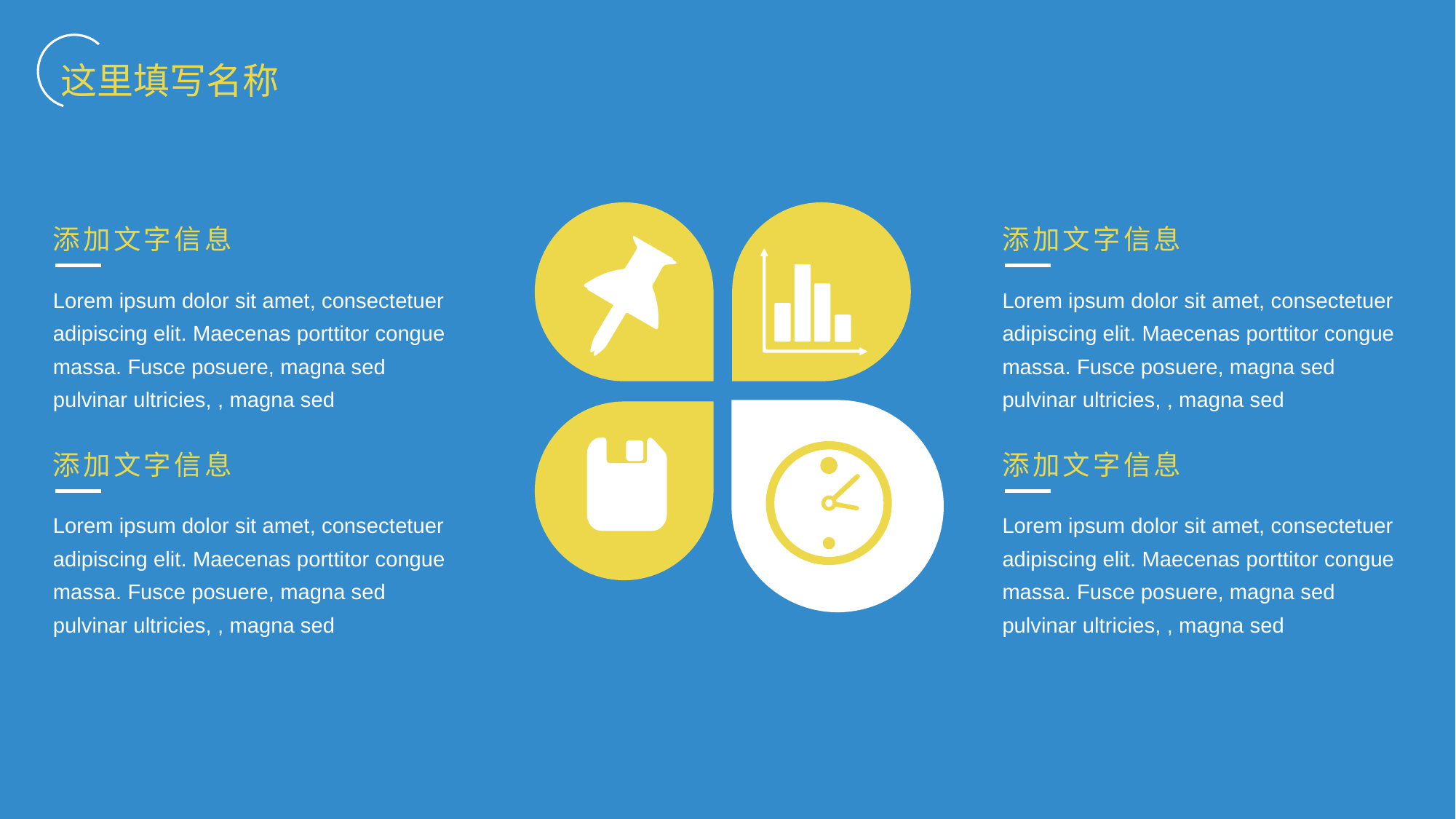

这里填写名称

添加文字信息
添加文字信息

Lorem ipsum dolor sit amet, consectetuer adipiscing elit. Maecenas porttitor congue massa. Fusce posuere, magna sed pulvinar ultricies, , magna sed
Lorem ipsum dolor sit amet, consectetuer adipiscing elit. Maecenas porttitor congue massa. Fusce posuere, magna sed pulvinar ultricies, , magna sed

添加文字信息
添加文字信息

Lorem ipsum dolor sit amet, consectetuer adipiscing elit. Maecenas porttitor congue massa. Fusce posuere, magna sed pulvinar ultricies, , magna sed
Lorem ipsum dolor sit amet, consectetuer adipiscing elit. Maecenas porttitor congue massa. Fusce posuere, magna sed pulvinar ultricies, , magna sed